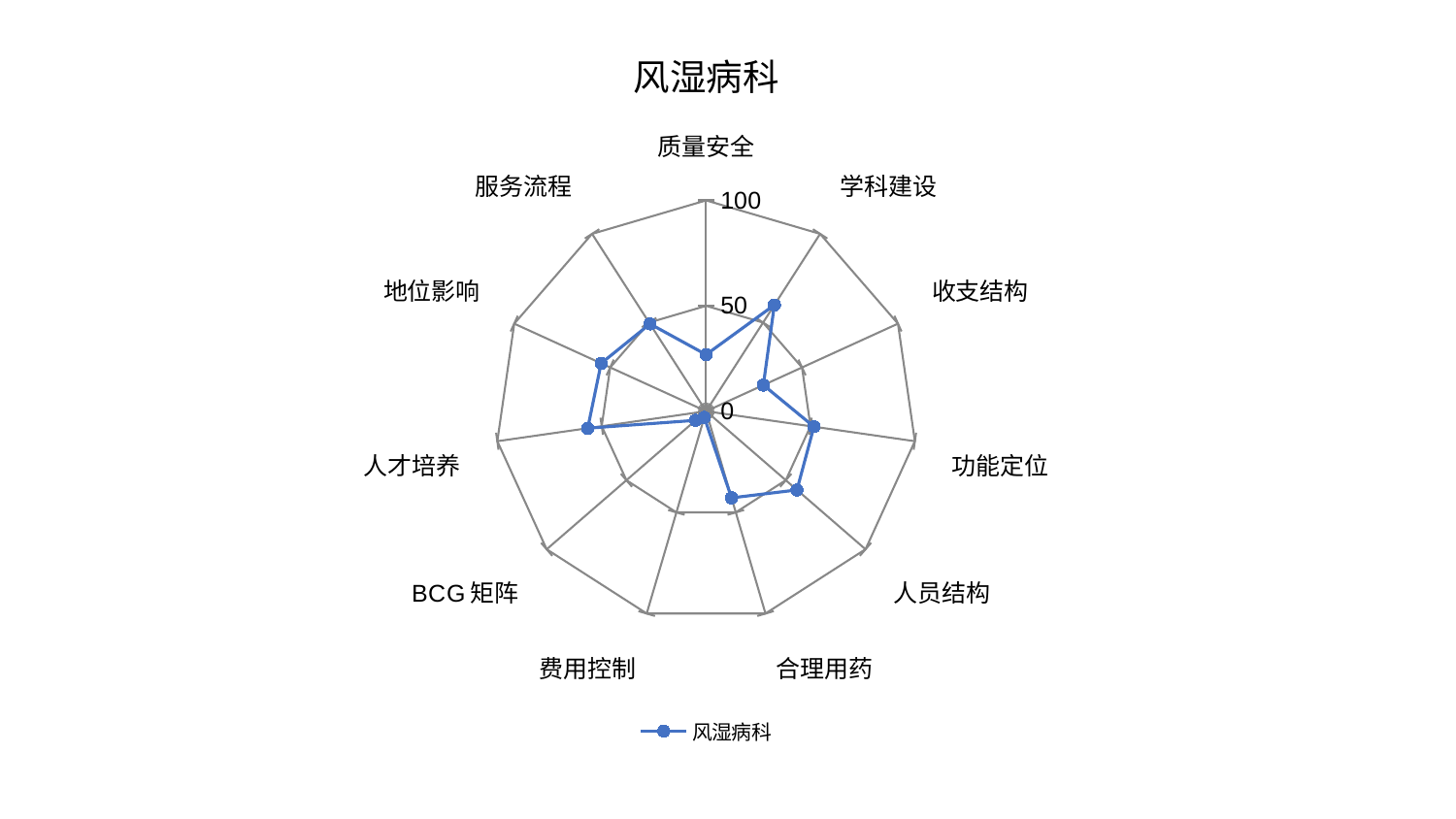

### Chart: 风湿病科

| Category | 风湿病科 |
|---|---|
| 质量安全 | 26.864989136042333 |
| 学科建设 | 59.90049396216993 |
| 收支结构 | 29.862709212905585 |
| 功能定位 | 51.663557411682 |
| 人员结构 | 57.01987595311706 |
| 合理用药 | 42.828179843202896 |
| 费用控制 | 3.0755617272851556 |
| BCG矩阵 | 6.61508292657694 |
| 人才培养 | 56.707942457885856 |
| 地位影响 | 54.70598477366505 |
| 服务流程 | 49.25089371800906 |
151